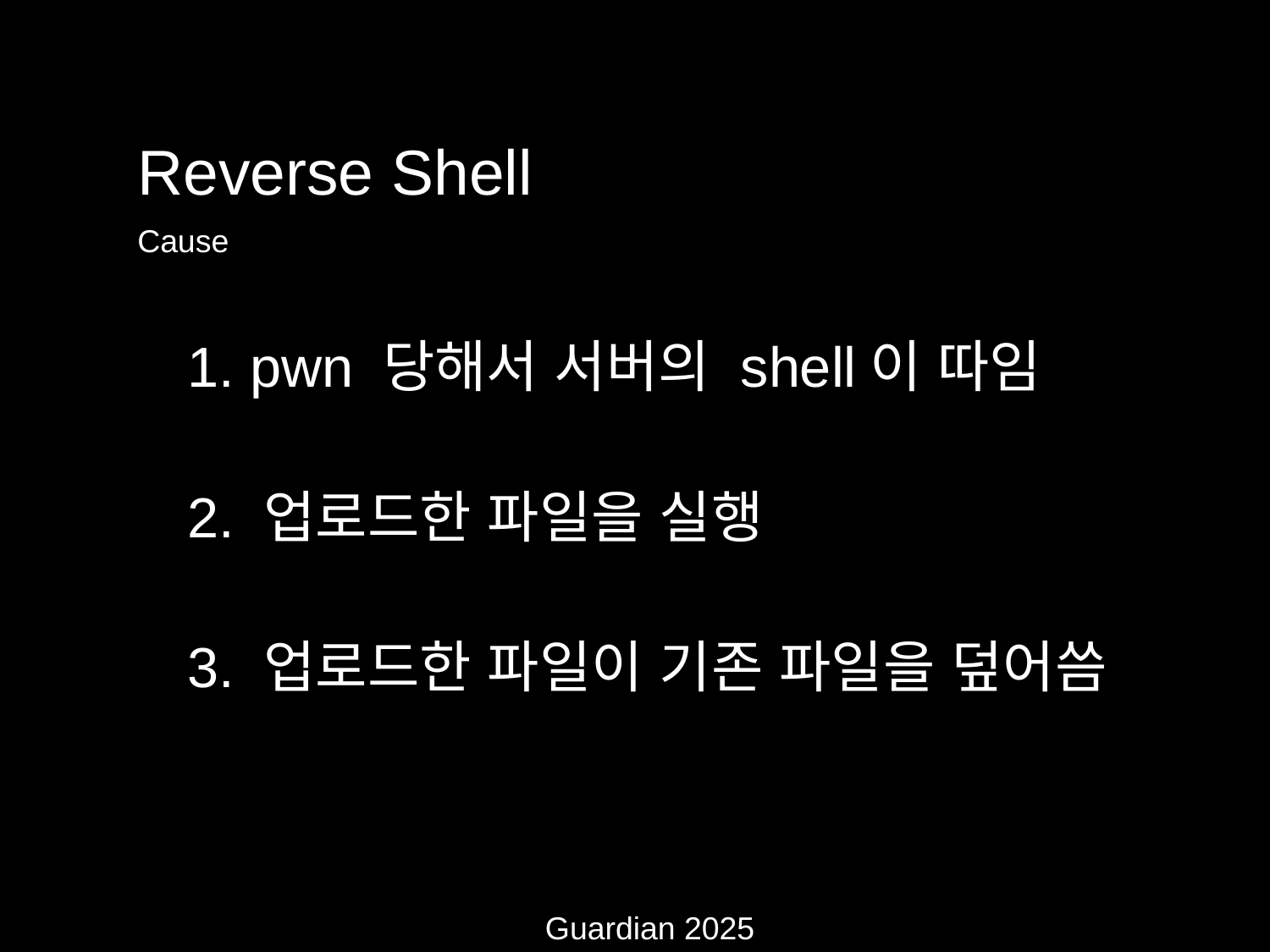

Reverse Shell
Cause
1. pwn 당해서 서버의 shell이 따임
2. 업로드한 파일을 실행
3. 업로드한 파일이 기존 파일을 덮어씀